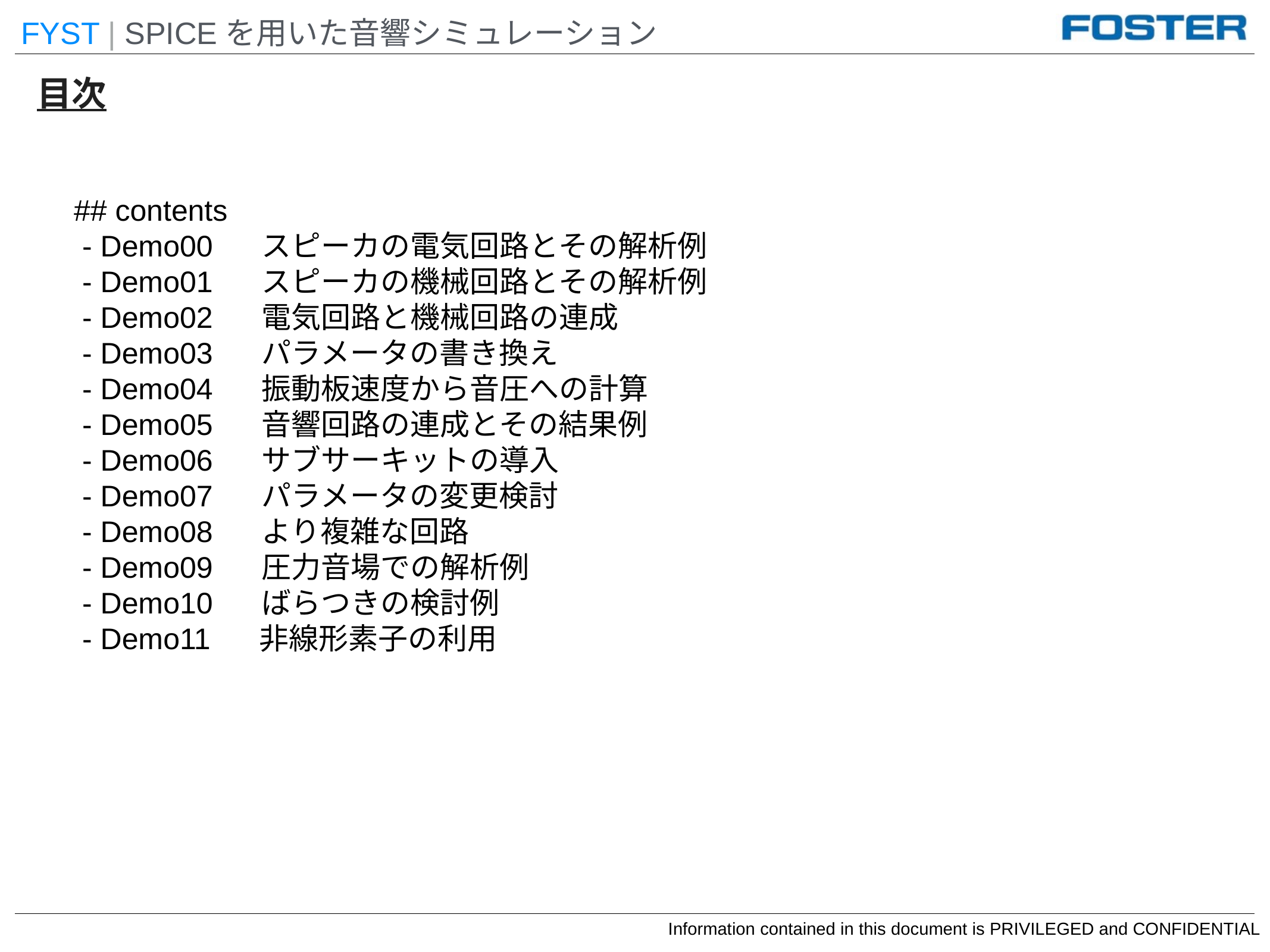

FYST | SPICEを用いた音響シミュレーション

目次
## contents
 - Demo00     スピーカの電気回路とその解析例
 - Demo01     スピーカの機械回路とその解析例
 - Demo02     電気回路と機械回路の連成
 - Demo03     パラメータの書き換え
 - Demo04     振動板速度から音圧への計算
 - Demo05     音響回路の連成とその結果例
 - Demo06     サブサーキットの導入
 - Demo07     パラメータの変更検討
 - Demo08     より複雑な回路
 - Demo09     圧力音場での解析例
 - Demo10     ばらつきの検討例
 - Demo11     非線形素子の利用